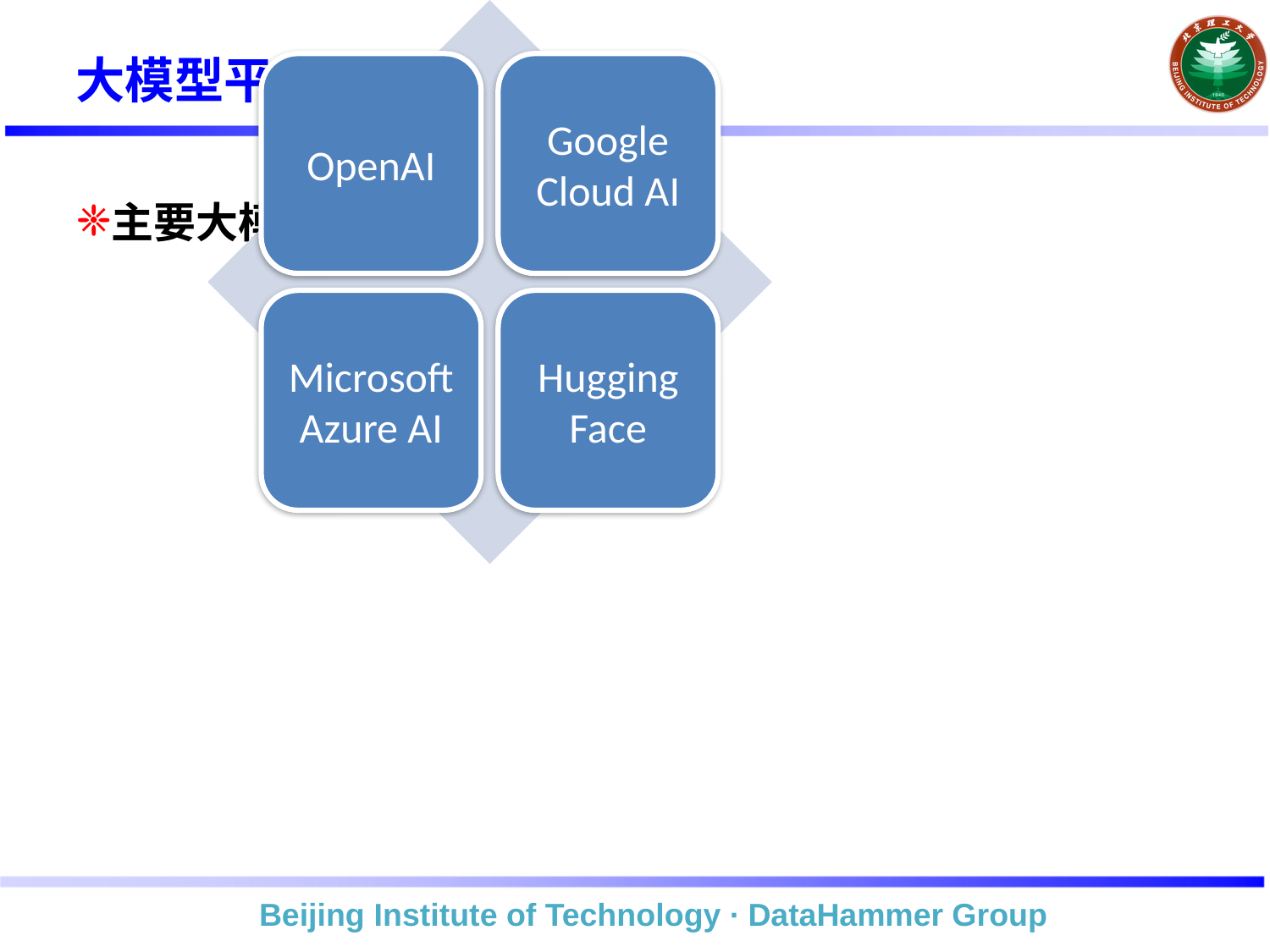

# 大模型平台简介
主要大模型平台

OpenAI
Google Cloud AI
Microsoft Azure AI
Hugging Face